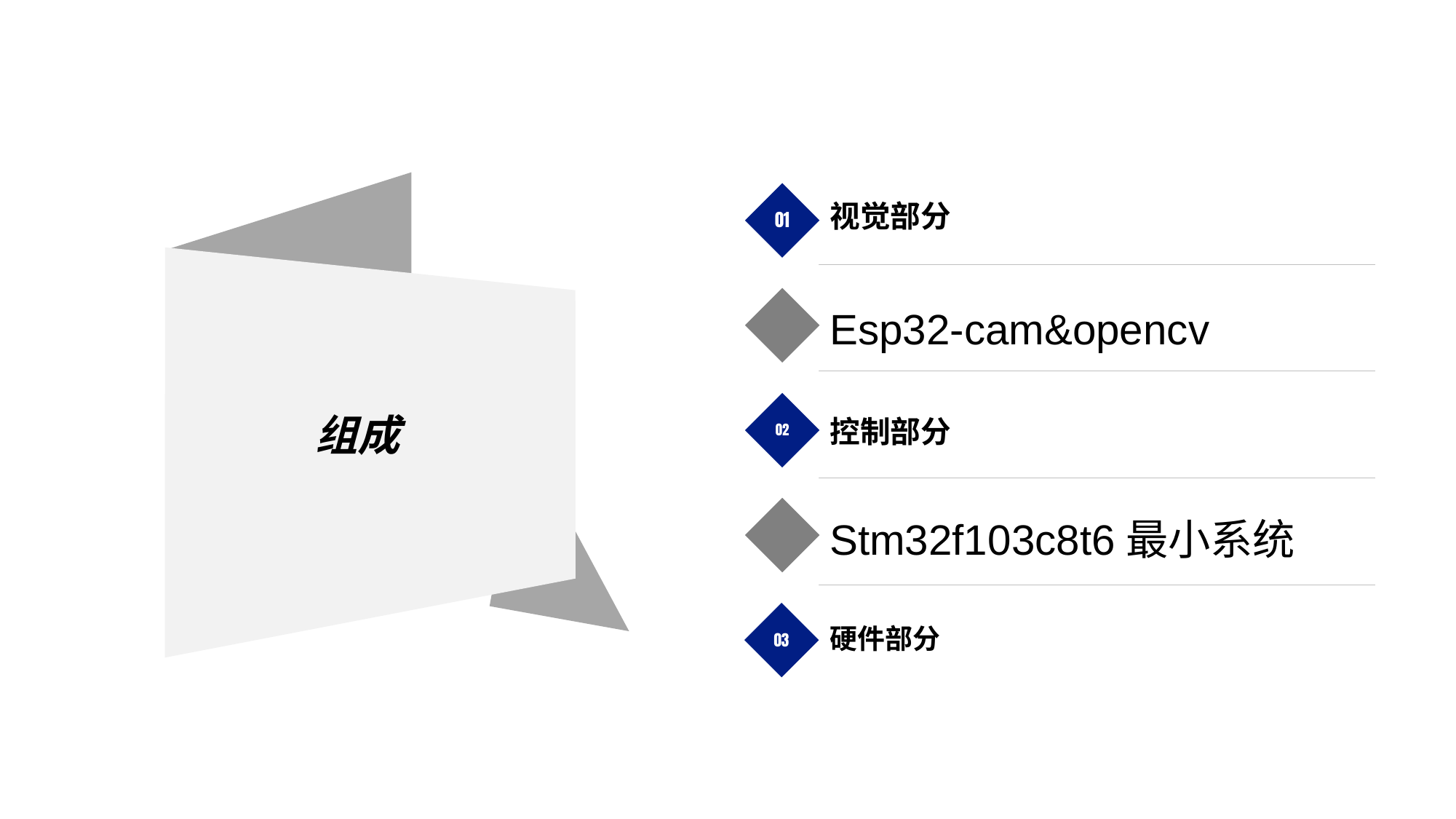

01
视觉部分

Esp32-cam&opencv
组成
02
控制部分

Stm32f103c8t6最小系统
03
硬件部分